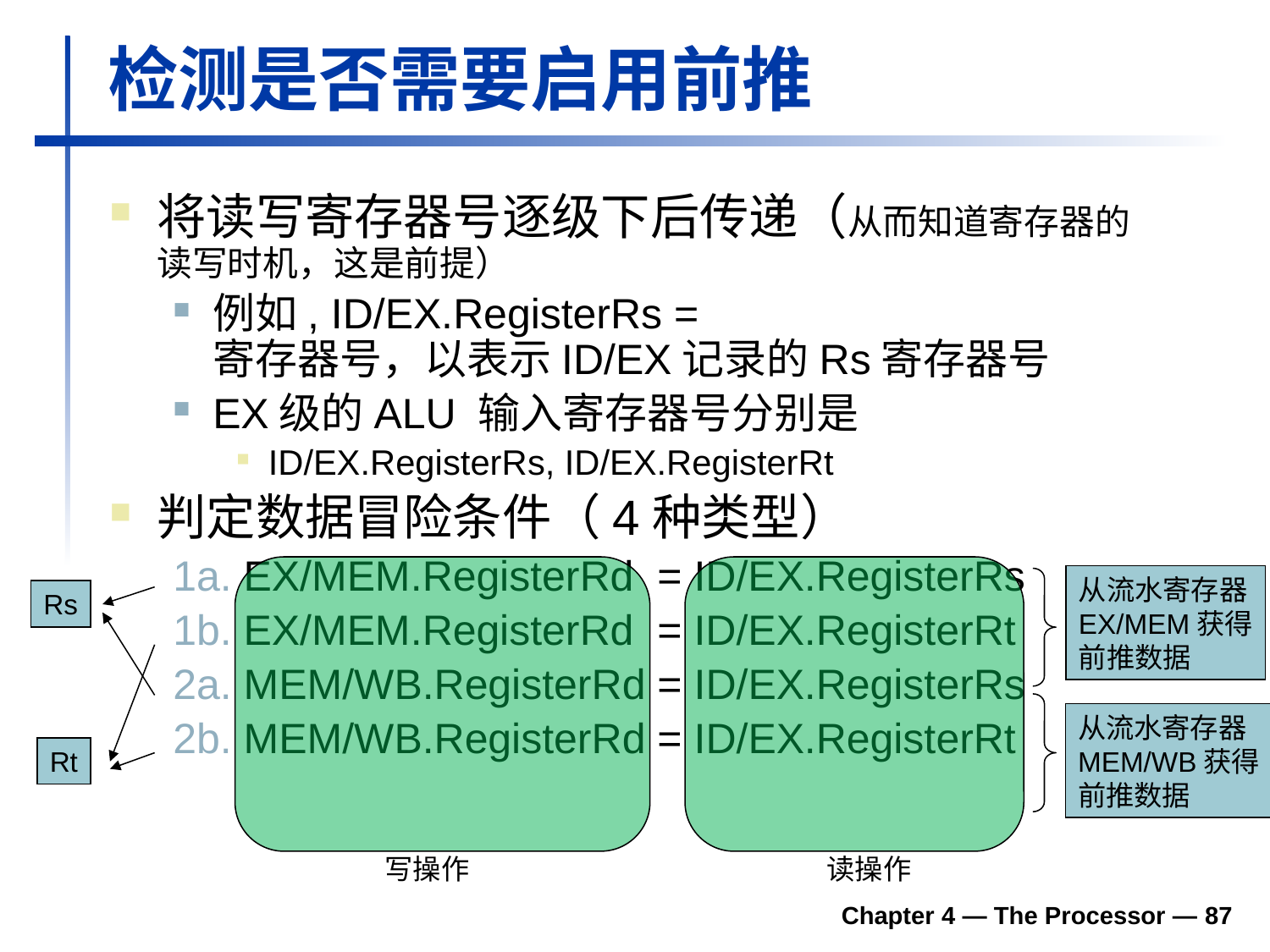

# 检测是否需要启用前推
将读写寄存器号逐级下后传递（从而知道寄存器的读写时机，这是前提）
例如, ID/EX.RegisterRs = 寄存器号，以表示ID/EX记录的Rs寄存器号
EX级的ALU 输入寄存器号分别是
ID/EX.RegisterRs, ID/EX.RegisterRt
判定数据冒险条件（4种类型）
1a. EX/MEM.RegisterRd  = ID/EX.RegisterRs
1b. EX/MEM.RegisterRd  = ID/EX.RegisterRt
2a. MEM/WB.RegisterRd = ID/EX.RegisterRs
2b. MEM/WB.RegisterRd = ID/EX.RegisterRt

从流水寄存器
EX/MEM获得
前推数据

Rs

从流水寄存器
MEM/WB获得
前推数据
Rt
写操作
读操作
Chapter 4 — The Processor — 87